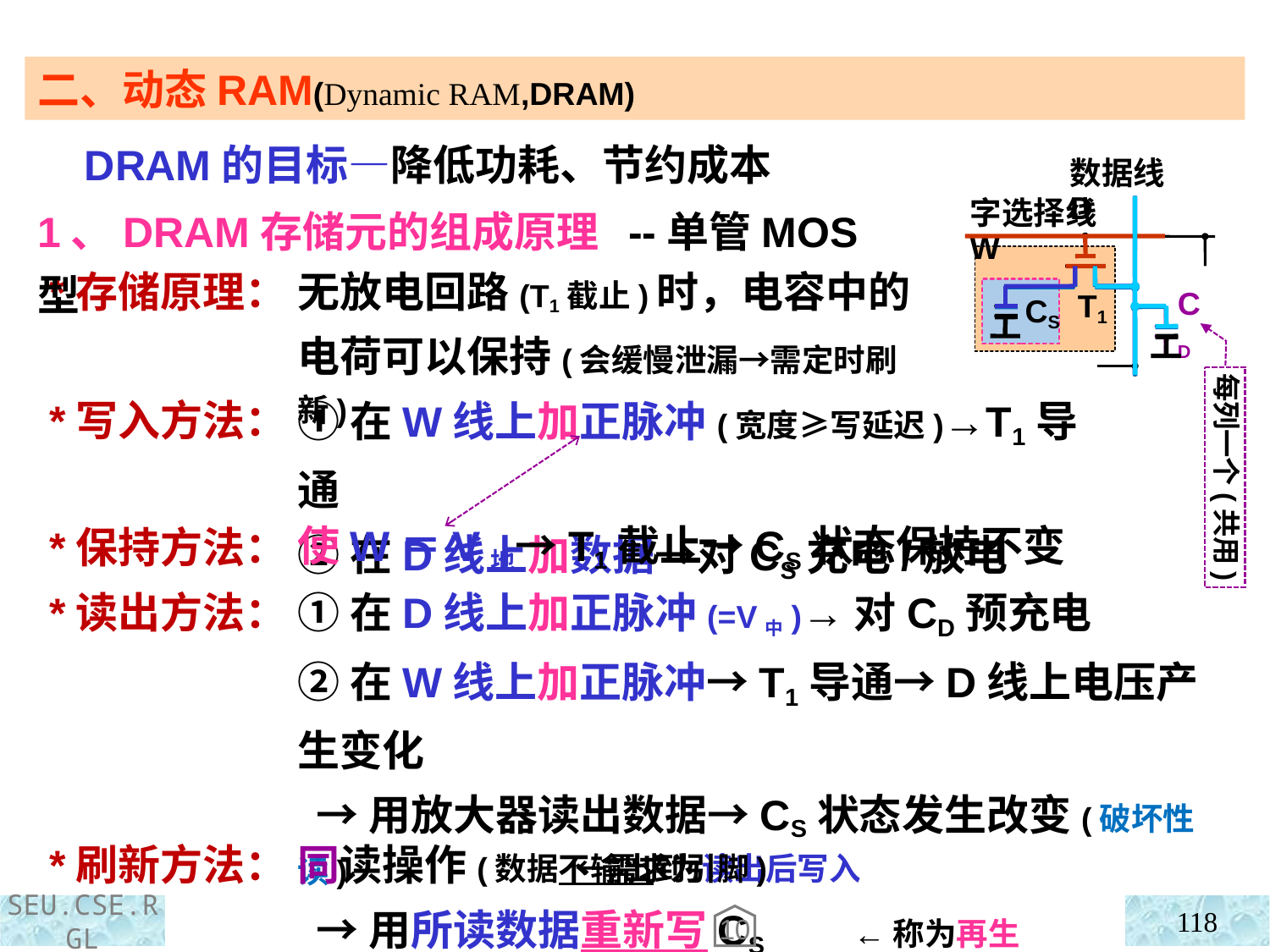

二、动态RAM(Dynamic RAM,DRAM)
    DRAM的目标—降低功耗、节约成本
数据线D
字选择线W

T1
CS
CD

1、DRAM存储元的组成原理  --单管MOS型

 *存储原理：

 *写入方法：

 *保持方法：
 *读出方法：
无放电回路(T1截止)时，电容中的电荷可以保持(会缓慢泄漏→需定时刷新)

每列一个(共用)
①在W线上加正脉冲(宽度≥写延迟)→T1导通
②在D线上加数据→对CS充电/放电
使W＝V地→T1截止→CS状态保持不变
①在D线上加正脉冲(=V中)→对CD预充电
②在W线上加正脉冲→T1导通→D线上电压产生变化
  →用放大器读出数据→CS状态发生改变(破坏性读)
  →用所读数据重新写CS        ←称为再生
 *刷新方法：                             ←需求为读出后写入
同读操作(数据不输出到引脚)
118
10